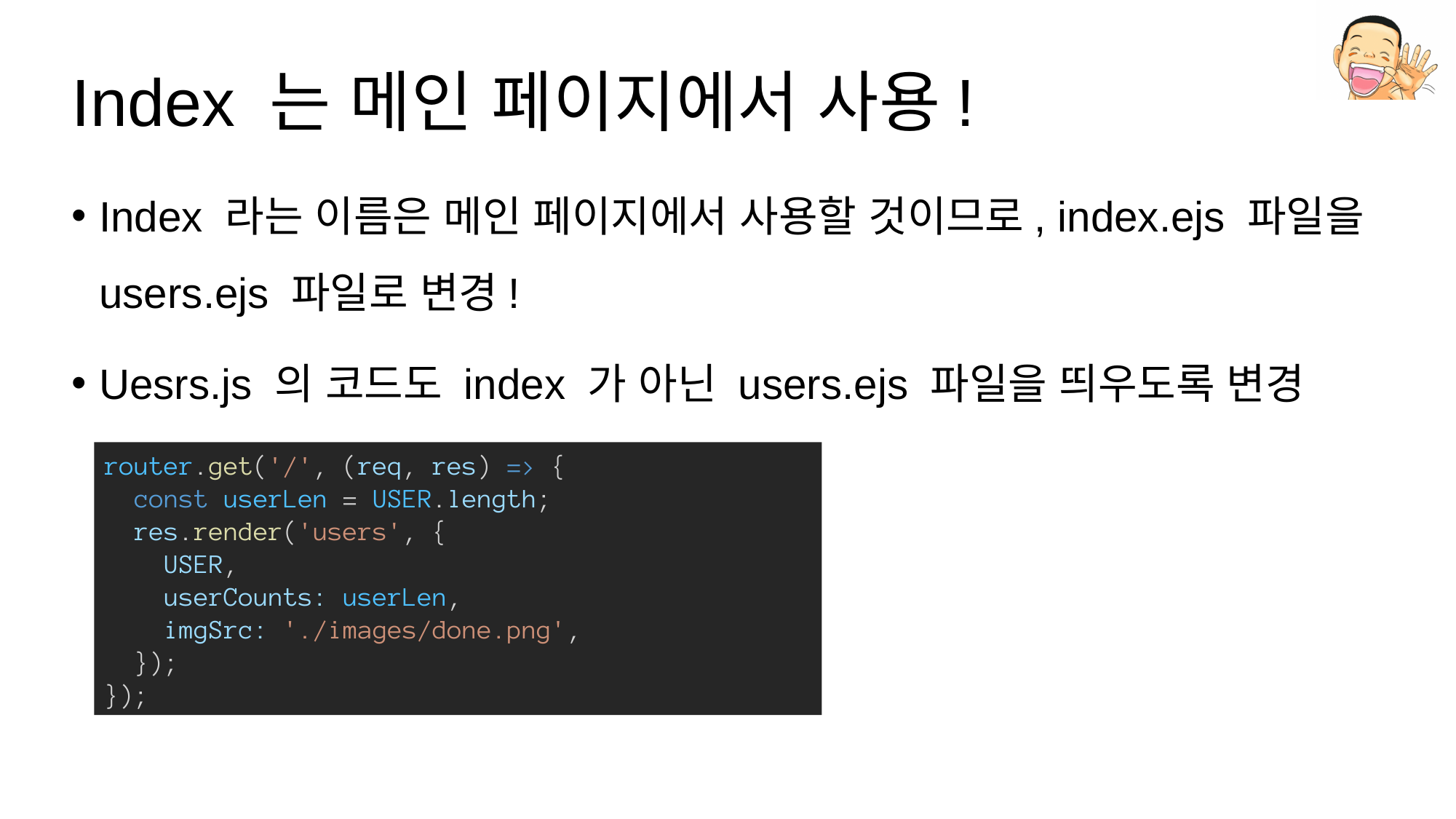

# Index 는 메인 페이지에서 사용!
Index 라는 이름은 메인 페이지에서 사용할 것이므로, index.ejs 파일을 users.ejs 파일로 변경!
Uesrs.js 의 코드도 index 가 아닌 users.ejs 파일을 띄우도록 변경
router.get('/', (req, res) => {
  const userLen = USER.length;
  res.render('users', {
    USER,
    userCounts: userLen,
    imgSrc: './images/done.png',
  });
});